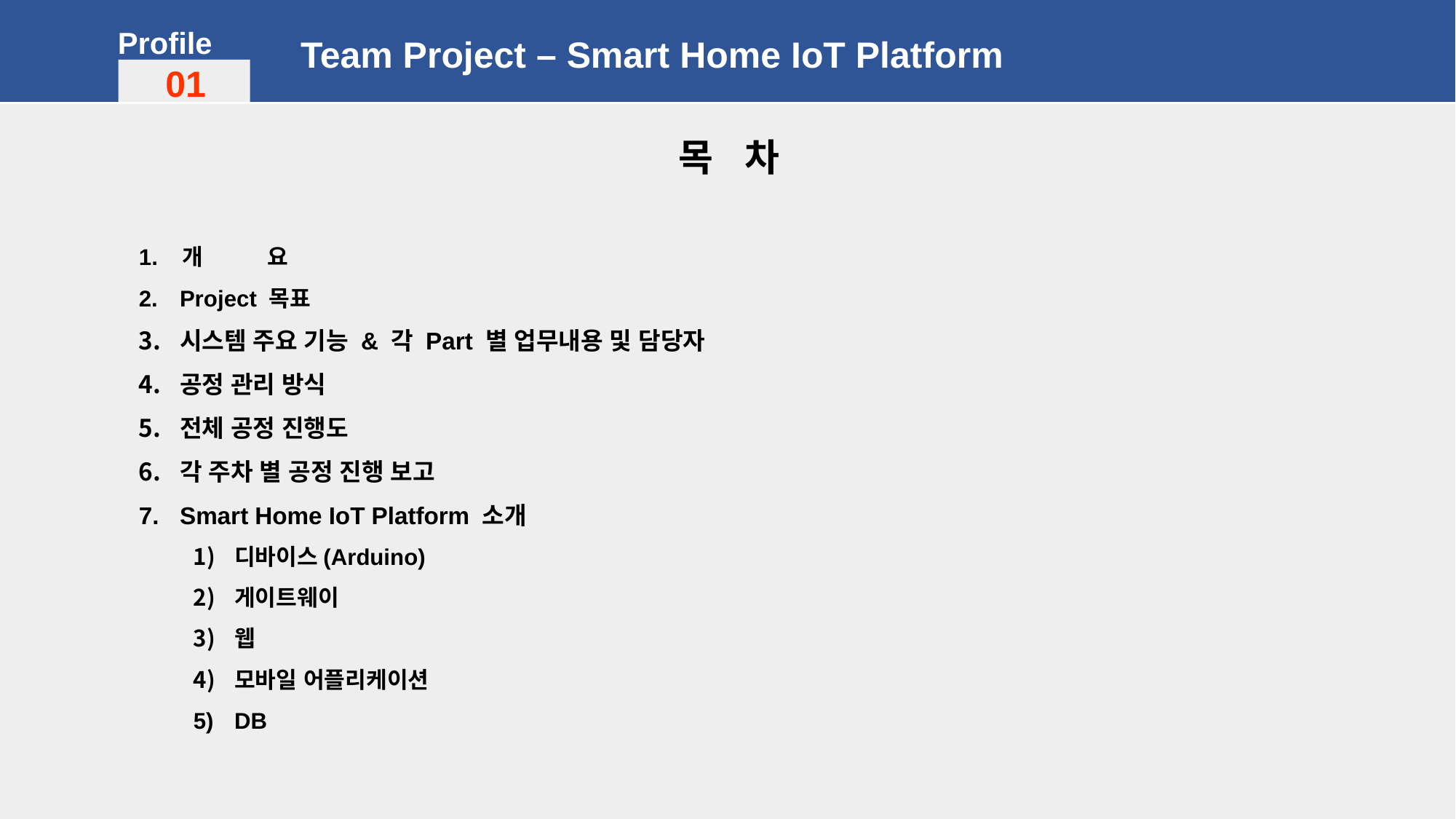

Profile
Team Project – Smart Home IoT Platform
01

목   차
1.   개          요
Project 목표
시스템 주요 기능 & 각 Part 별 업무내용 및 담당자
공정 관리 방식
전체 공정 진행도
각 주차 별 공정 진행 보고
Smart Home IoT Platform 소개
디바이스(Arduino)
게이트웨이
웹
모바일 어플리케이션
DB